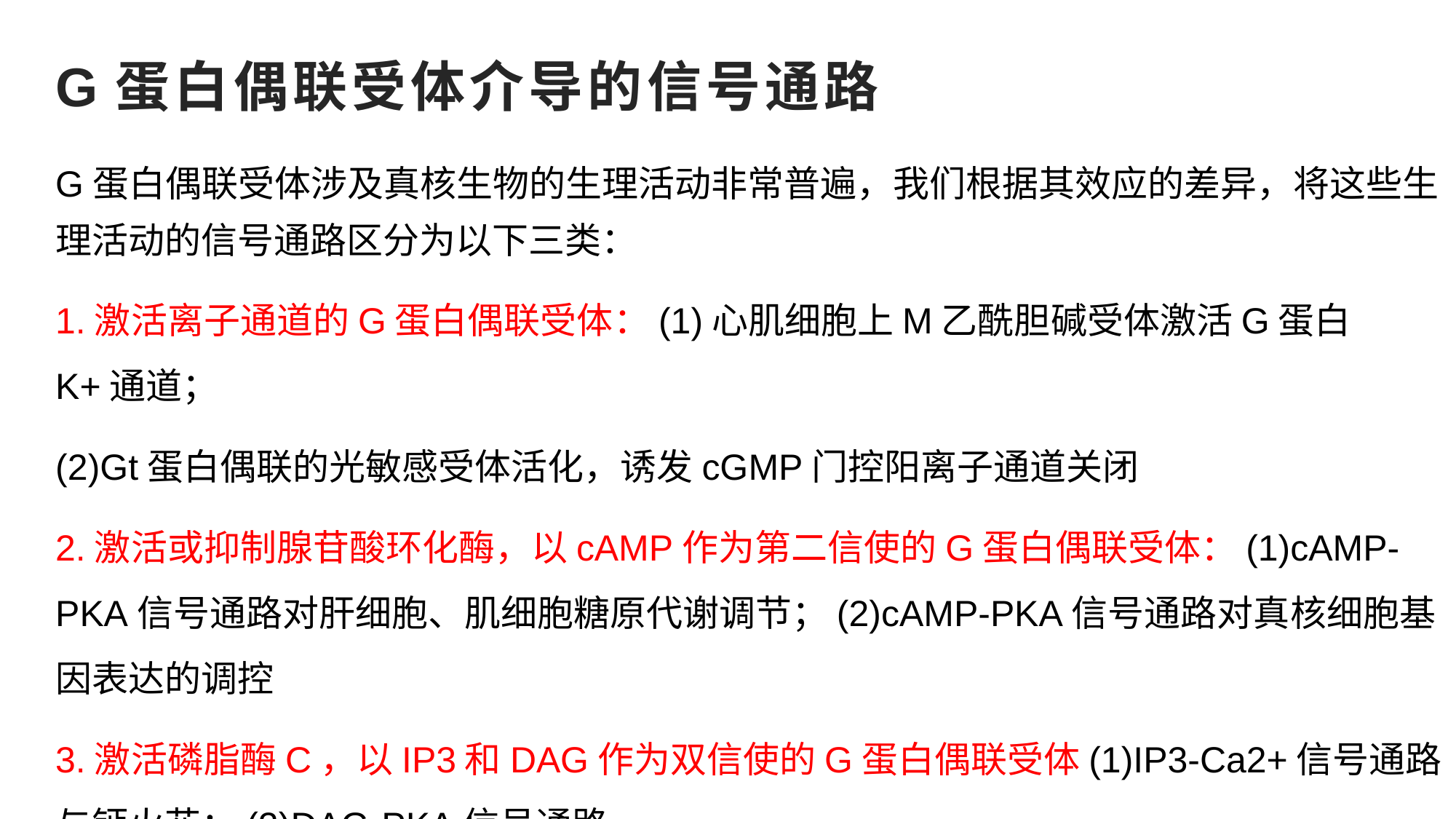

# G蛋白偶联受体介导的信号通路
G蛋白偶联受体涉及真核生物的生理活动非常普遍，我们根据其效应的差异，将这些生理活动的信号通路区分为以下三类：
1.激活离子通道的G蛋白偶联受体：(1)心肌细胞上M乙酰胆碱受体激活G蛋白K+通道；
(2)Gt蛋白偶联的光敏感受体活化，诱发cGMP门控阳离子通道关闭
2.激活或抑制腺苷酸环化酶，以cAMP作为第二信使的G蛋白偶联受体：(1)cAMP-PKA信号通路对肝细胞、肌细胞糖原代谢调节；(2)cAMP-PKA信号通路对真核细胞基因表达的调控
3.激活磷脂酶C，以IP3和DAG作为双信使的G蛋白偶联受体(1)IP3-Ca2+信号通路与钙火花；(2)DAG-PKA信号通路